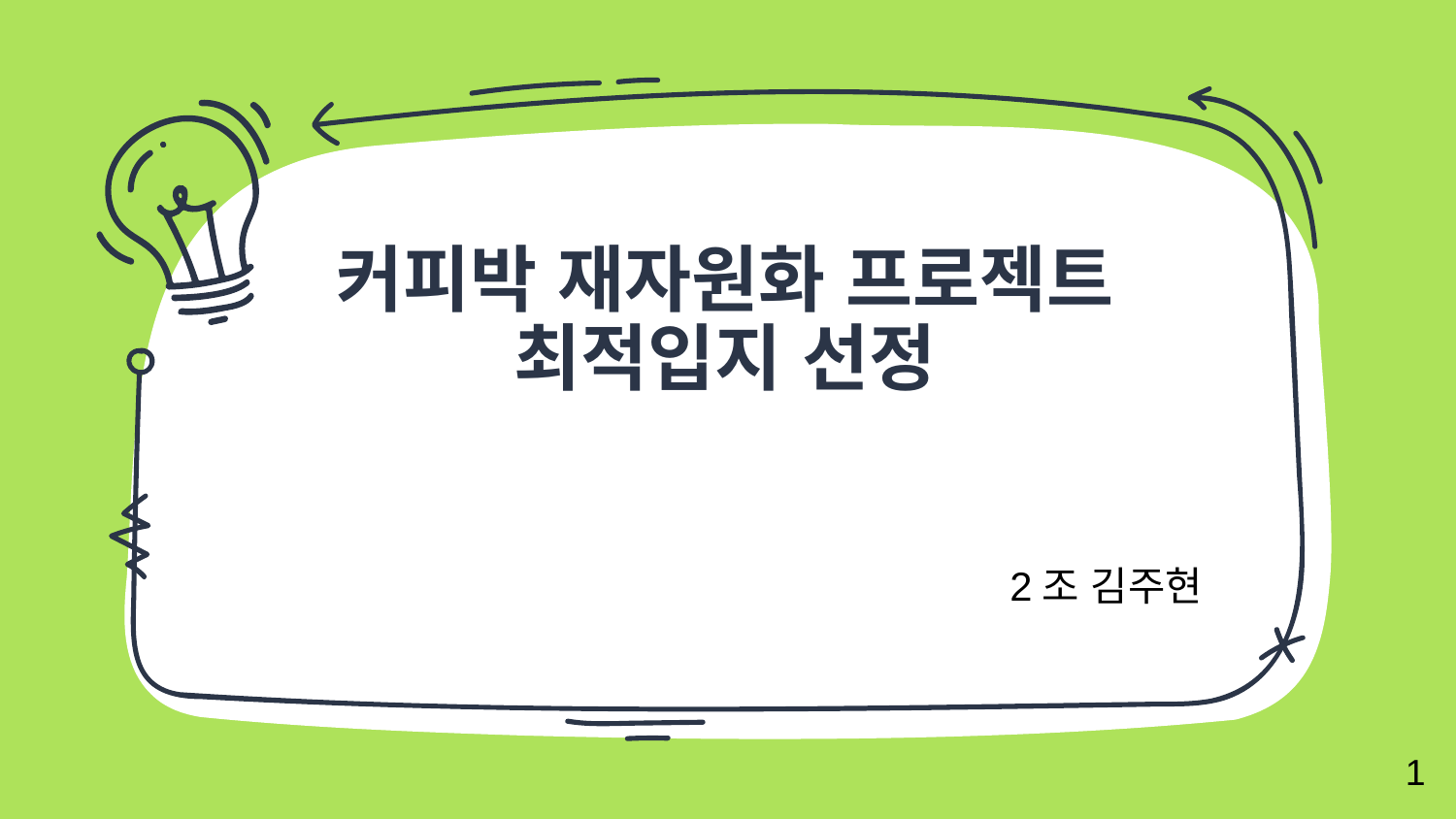

# 커피박 재자원화 프로젝트 최적입지 선정
2조 김주현
1